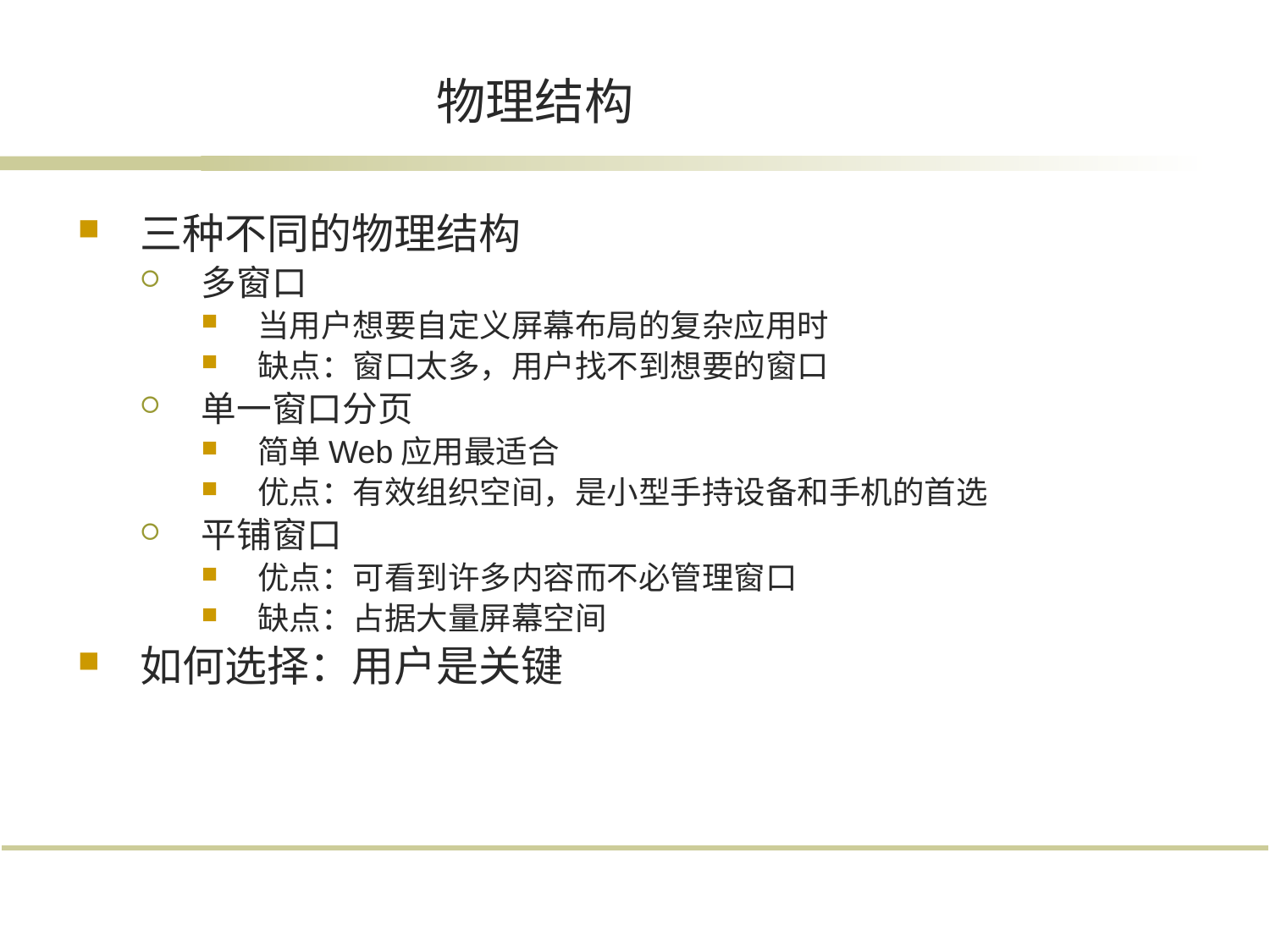

# 物理结构
三种不同的物理结构
多窗口
当用户想要自定义屏幕布局的复杂应用时
缺点：窗口太多，用户找不到想要的窗口
单一窗口分页
简单Web应用最适合
优点：有效组织空间，是小型手持设备和手机的首选
平铺窗口
优点：可看到许多内容而不必管理窗口
缺点：占据大量屏幕空间
如何选择：用户是关键